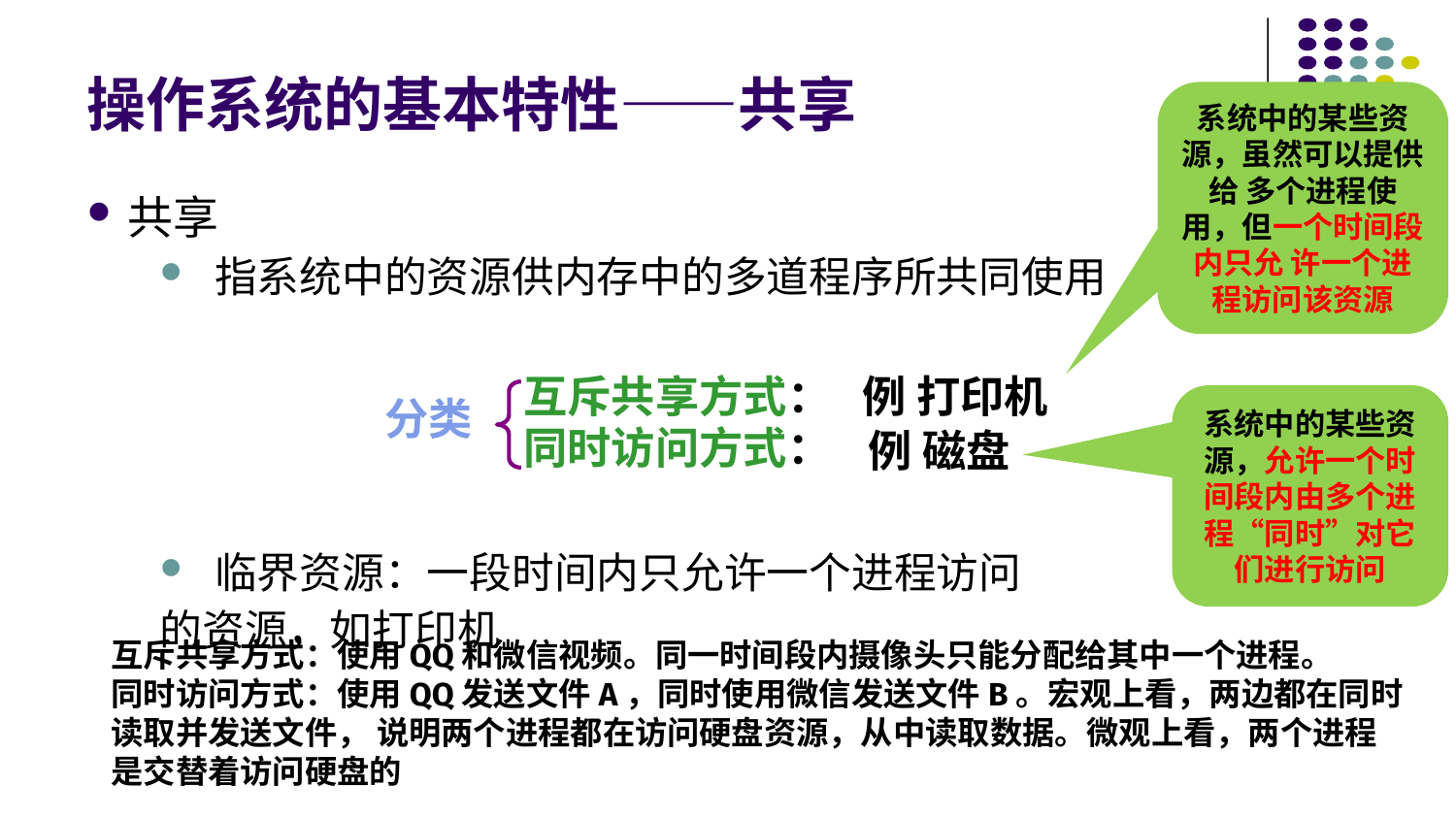

# 操作系统的基本特性——共享
系统中的某些资源，虽然可以提供给 多个进程使用，但一个时间段内只允 许一个进程访问该资源
共享
指系统中的资源供内存中的多道程序所共同使用

临界资源：一段时间内只允许一个进程访问
的资源，如打印机
互斥共享方式：
例 打印机

系统中的某些资源，允许一个时间段内由多个进程“同时”对它们进行访问
分类
同时访问方式：
例 磁盘
互斥共享方式：使用QQ和微信视频。同一时间段内摄像头只能分配给其中一个进程。
同时访问方式：使用QQ发送文件A，同时使用微信发送文件B。宏观上看，两边都在同时读取并发送文件， 说明两个进程都在访问硬盘资源，从中读取数据。微观上看，两个进程是交替着访问硬盘的
55